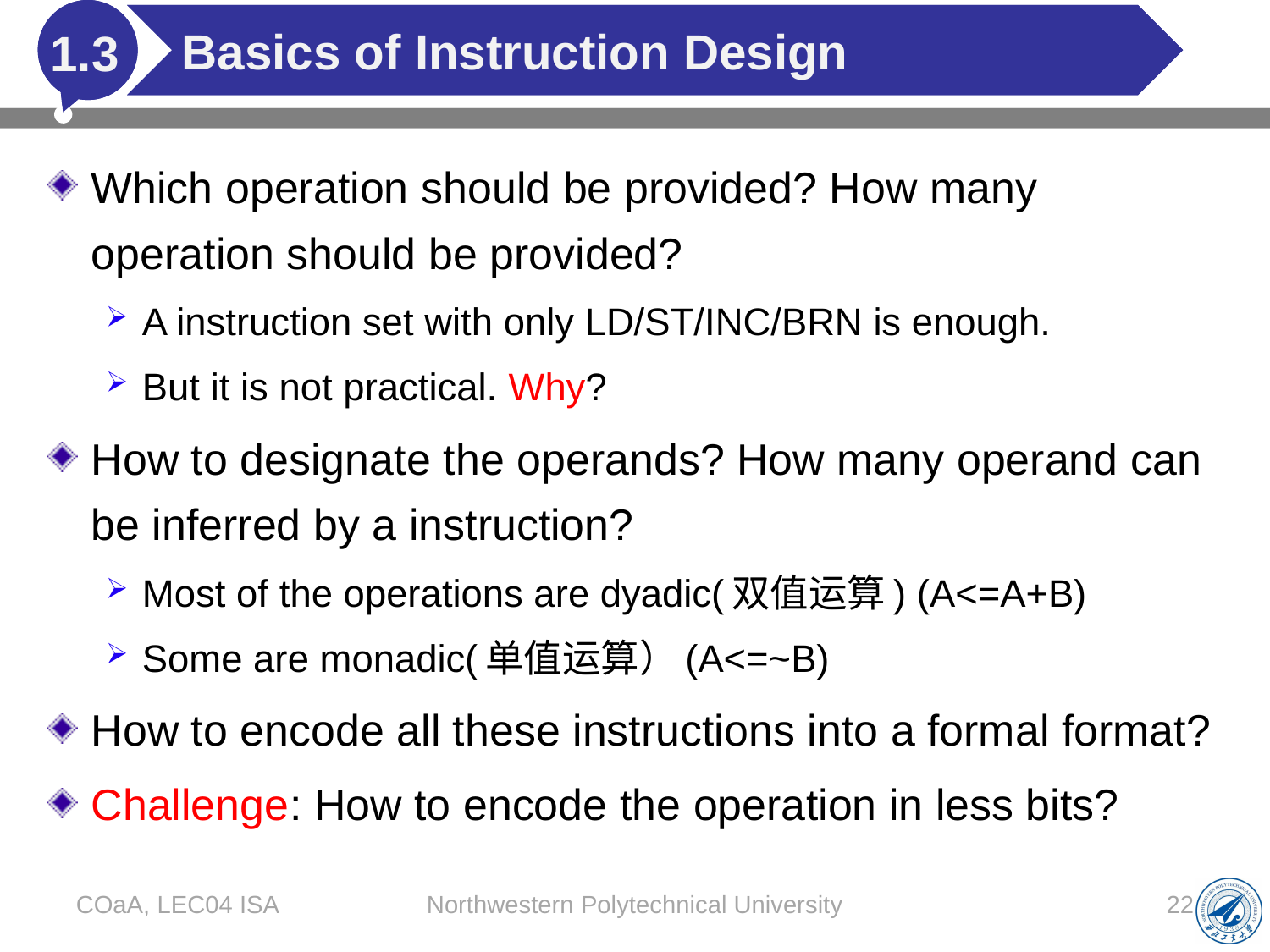

# Basics of Instruction Design
1.3
Which operation should be provided? How many operation should be provided?
A instruction set with only LD/ST/INC/BRN is enough.
But it is not practical. Why?
How to designate the operands? How many operand can be inferred by a instruction?
Most of the operations are dyadic(双值运算) (A<=A+B)
Some are monadic(单值运算）(A<=~B)
How to encode all these instructions into a formal format?
Challenge: How to encode the operation in less bits?
COaA, LEC04 ISA
Northwestern Polytechnical University
22